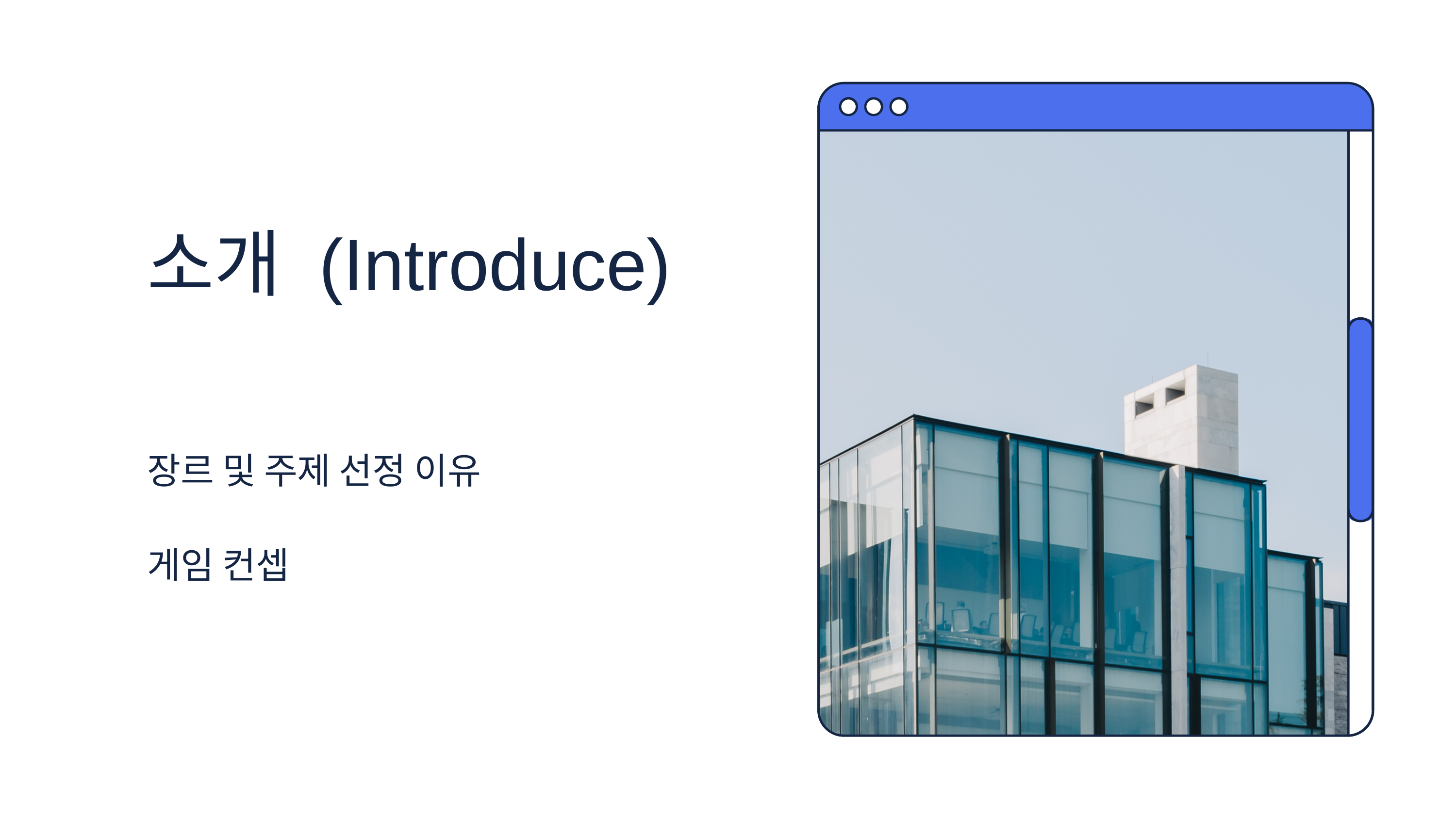

소개 (Introduce)

장르 및 주제 선정 이유

게임 컨셉